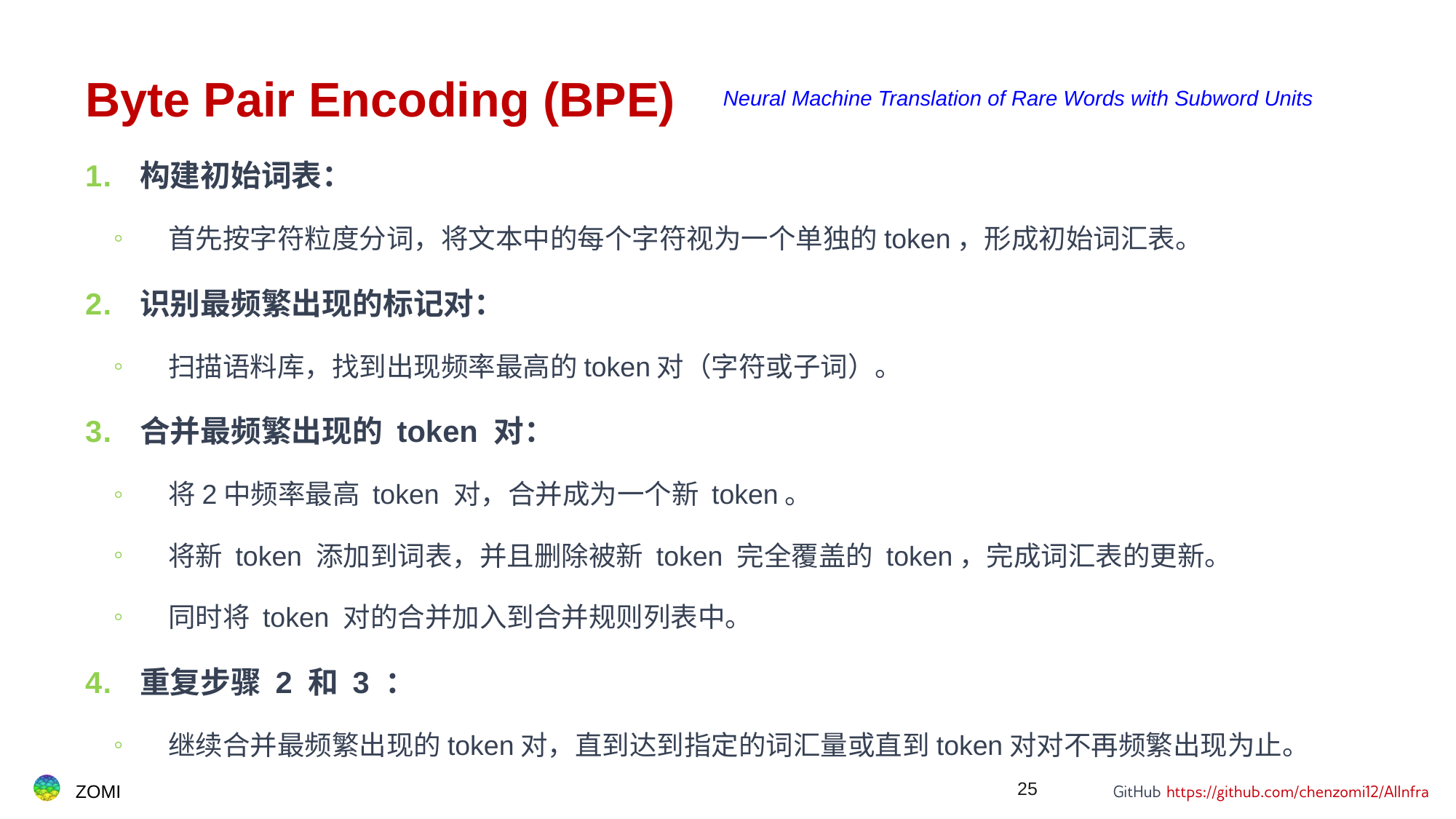

# Byte Pair Encoding (BPE)
Neural Machine Translation of Rare Words with Subword Units
构建初始词表：
首先按字符粒度分词，将文本中的每个字符视为一个单独的token，形成初始词汇表。
识别最频繁出现的标记对：
扫描语料库，找到出现频率最高的token对（字符或子词）。
合并最频繁出现的 token 对：
将2中频率最高 token 对，合并成为一个新 token。
将新 token 添加到词表，并且删除被新 token 完全覆盖的 token，完成词汇表的更新。
同时将 token 对的合并加入到合并规则列表中。
重复步骤 2 和 3 ：
继续合并最频繁出现的token对，直到达到指定的词汇量或直到token对对不再频繁出现为止。